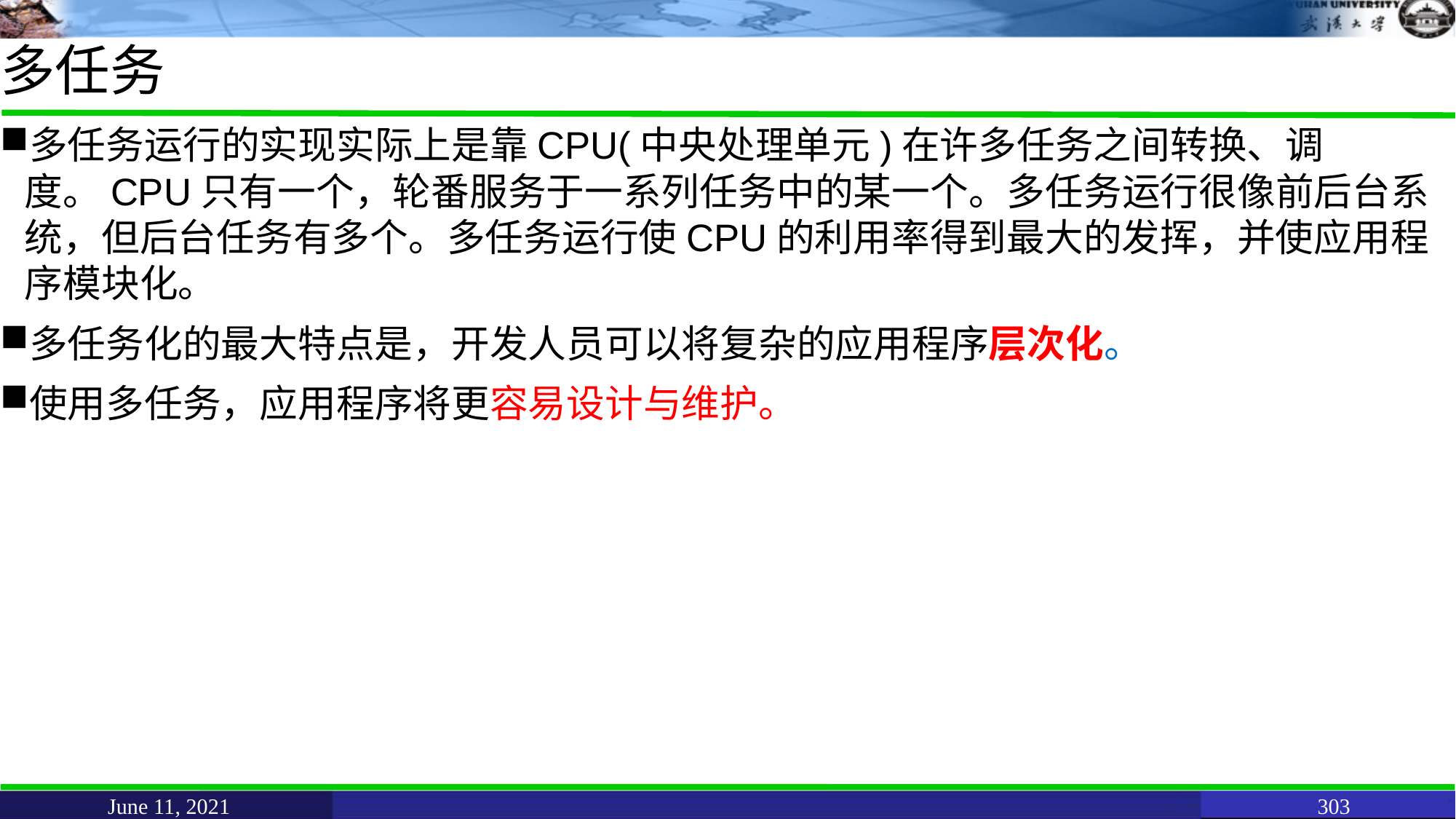

# 多任务
多任务运行的实现实际上是靠CPU(中央处理单元)在许多任务之间转换、调度。CPU只有一个，轮番服务于一系列任务中的某一个。多任务运行很像前后台系统，但后台任务有多个。多任务运行使CPU的利用率得到最大的发挥，并使应用程序模块化。
多任务化的最大特点是，开发人员可以将复杂的应用程序层次化。
使用多任务，应用程序将更容易设计与维护。
June 11, 2021

303